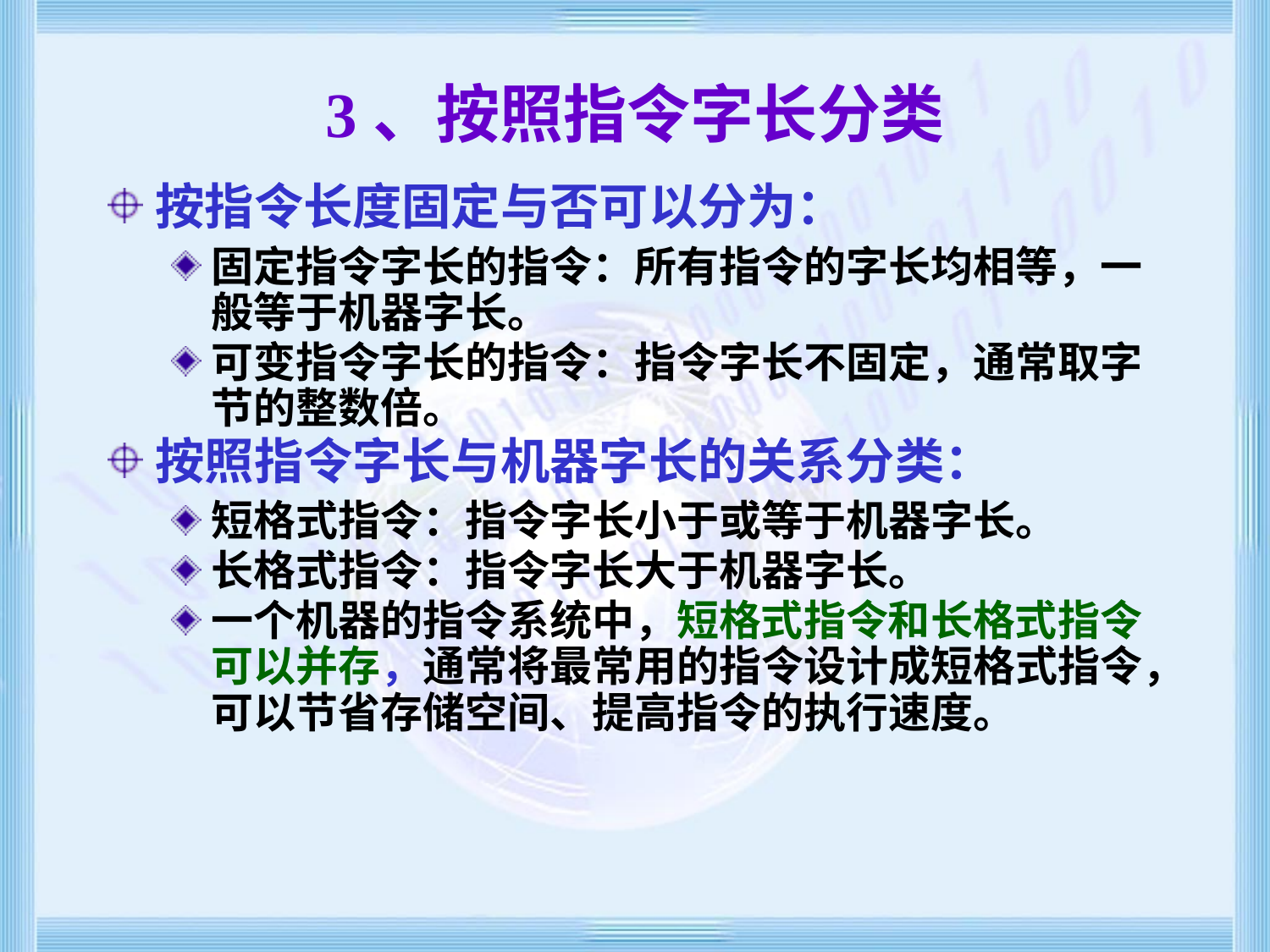

# 3、按照指令字长分类
按指令长度固定与否可以分为：
固定指令字长的指令：所有指令的字长均相等，一般等于机器字长。
可变指令字长的指令：指令字长不固定，通常取字节的整数倍。
按照指令字长与机器字长的关系分类：
短格式指令：指令字长小于或等于机器字长。
长格式指令：指令字长大于机器字长。
一个机器的指令系统中，短格式指令和长格式指令可以并存，通常将最常用的指令设计成短格式指令，可以节省存储空间、提高指令的执行速度。

16